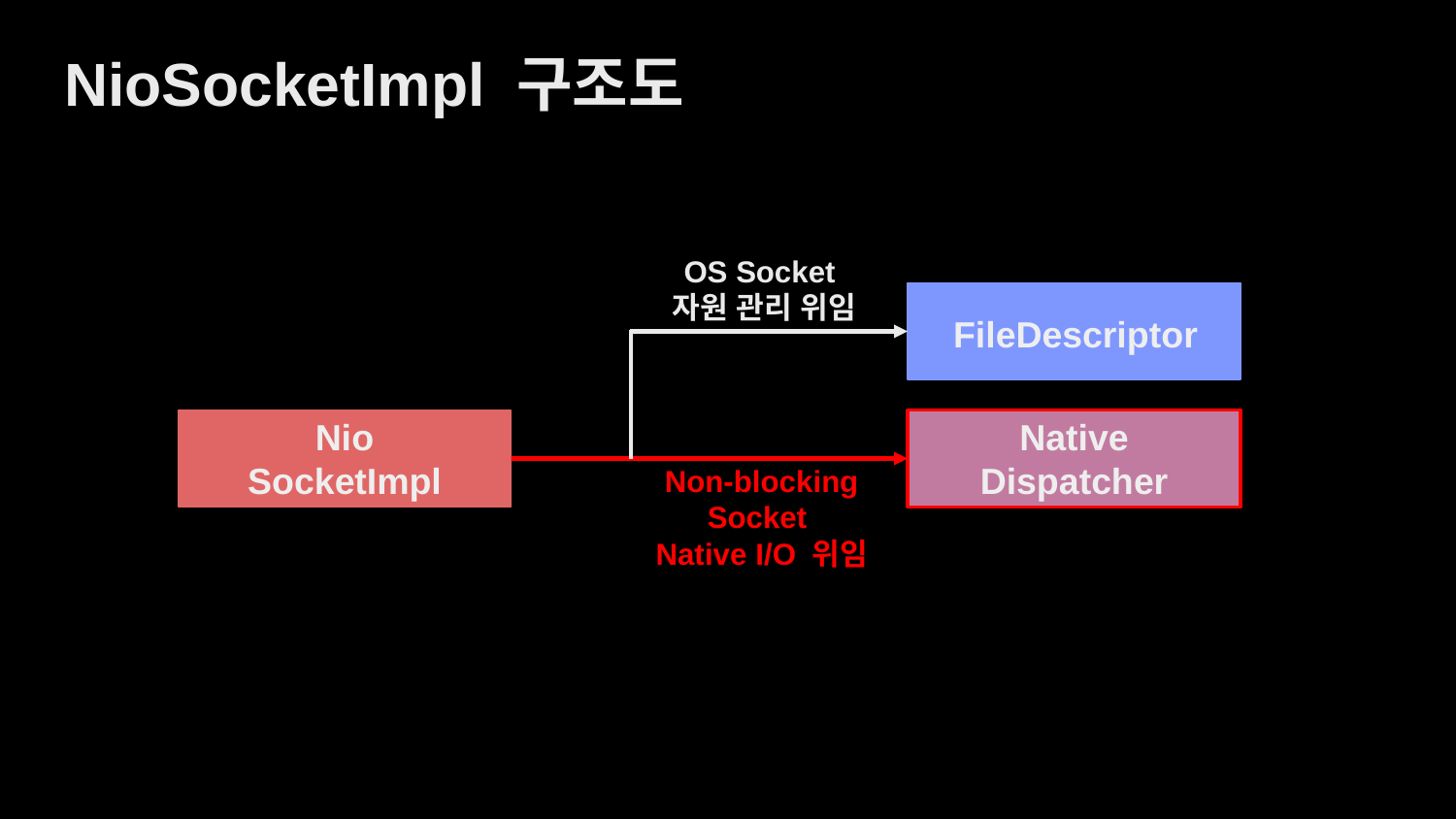

NioSocketImpl 구조도
OS Socket
자원 관리 위임

FileDescriptor
Nio
SocketImpl

Native
Dispatcher

Non-blocking Socket
Native I/O 위임